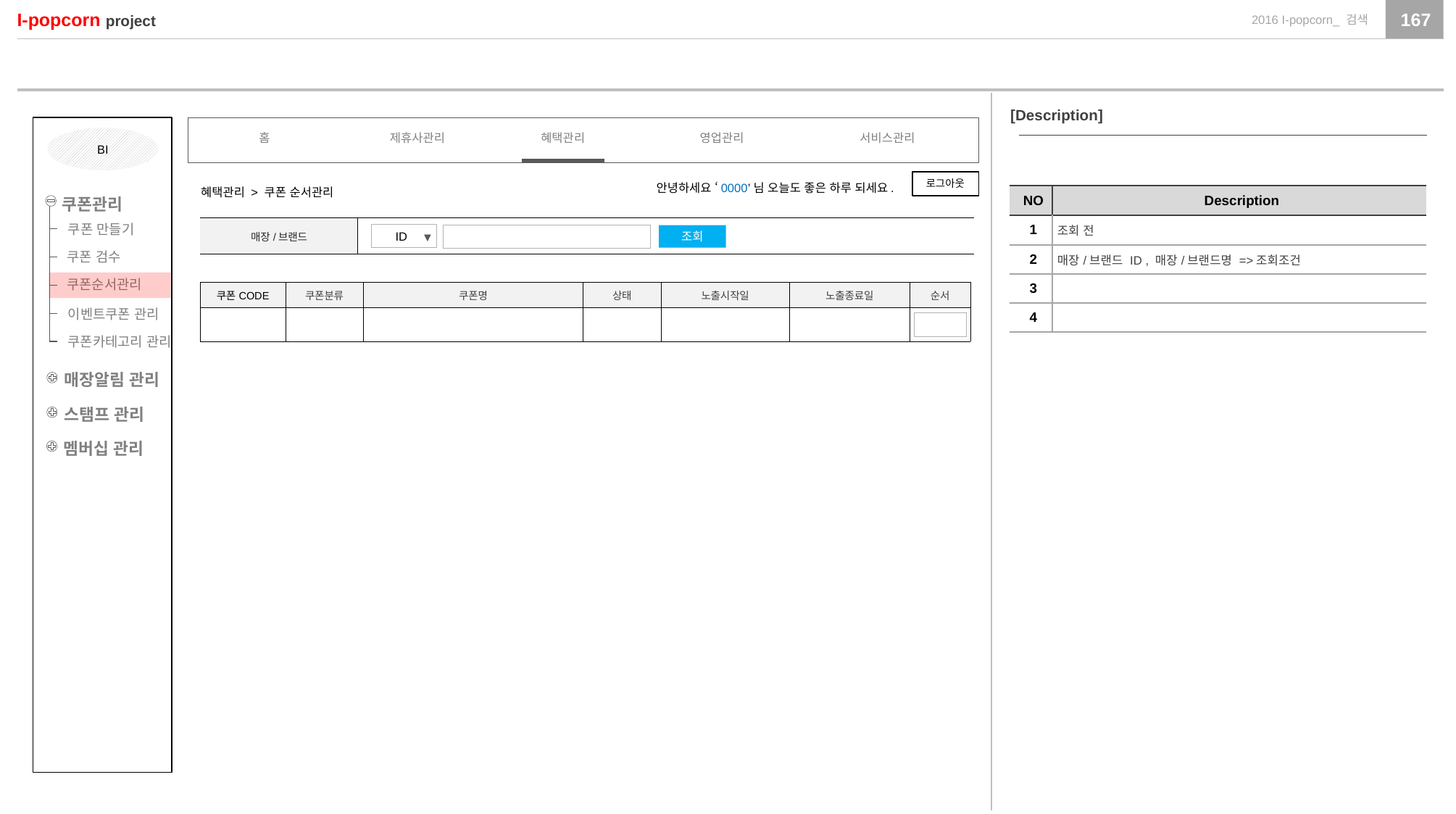

[Description]

홈
제휴사관리
혜택관리
영업관리
서비스관리
BI
로그아웃

안녕하세요 ‘0000’님 오늘도 좋은 하루 되세요.
혜택관리 > 쿠폰 순서관리
| NO | Description |
| --- | --- |
| 1 | 조회 전 |
| 2 | 매장/브랜드 ID , 매장/브랜드명 =>조회조건 |
| 3 |  |
| 4 |  |
쿠폰관리

쿠폰 만들기
| 매장/브랜드 |  |
| --- | --- |
    ID
▼

조회
쿠폰 검수
쿠폰순서관리

| 쿠폰CODE | 쿠폰분류 | 쿠폰명 | 상태 | 노출시작일 | 노출종료일 | 순서 |
| --- | --- | --- | --- | --- | --- | --- |
|  |  |  |  |  |  |  |
이벤트쿠폰 관리

쿠폰카테고리 관리
매장알림 관리

스탬프 관리

멤버십 관리